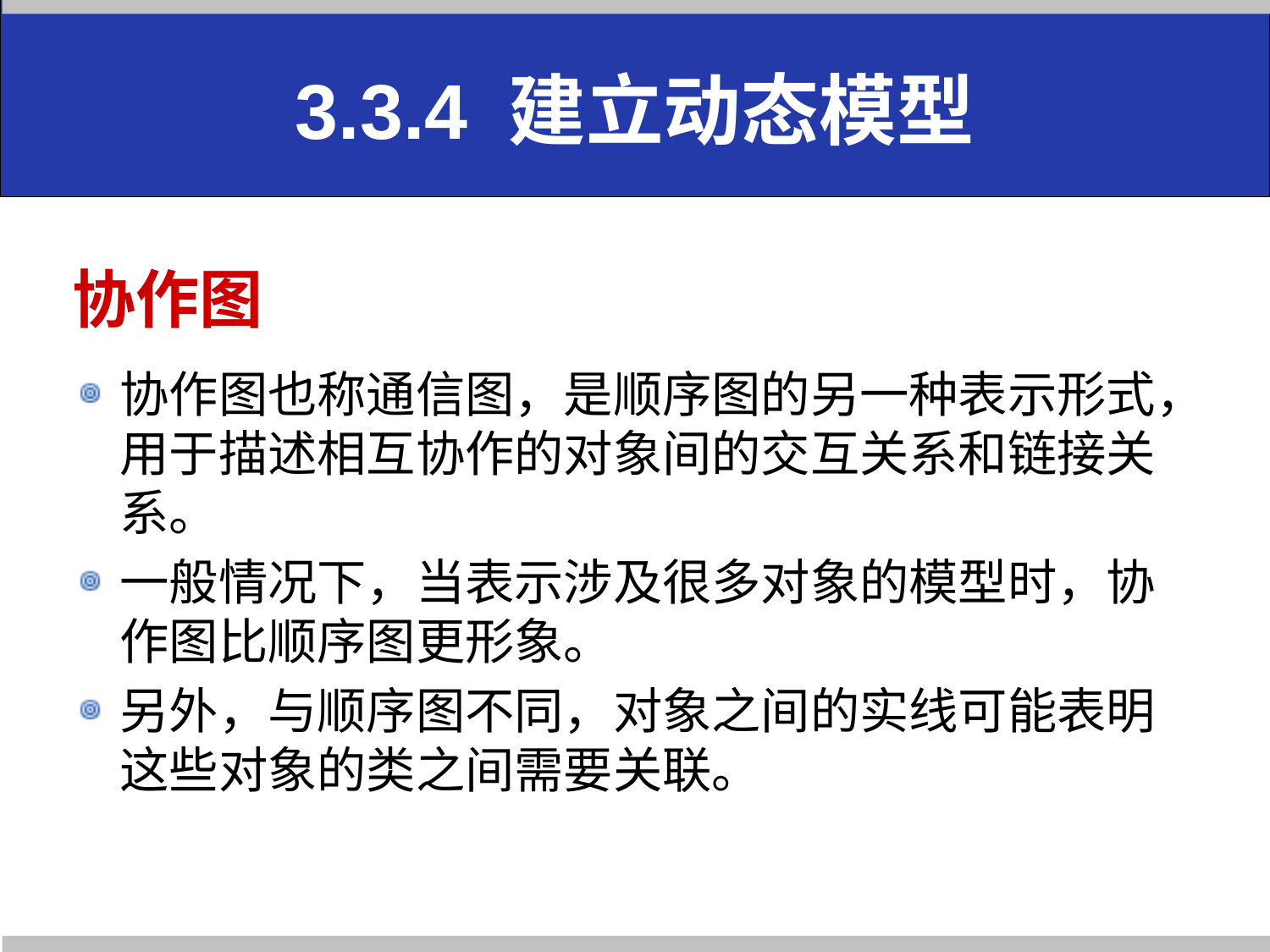

3.3.4 建立动态模型
# 协作图
协作图也称通信图，是顺序图的另一种表示形式，用于描述相互协作的对象间的交互关系和链接关系。
一般情况下，当表示涉及很多对象的模型时，协作图比顺序图更形象。
另外，与顺序图不同，对象之间的实线可能表明这些对象的类之间需要关联。
209